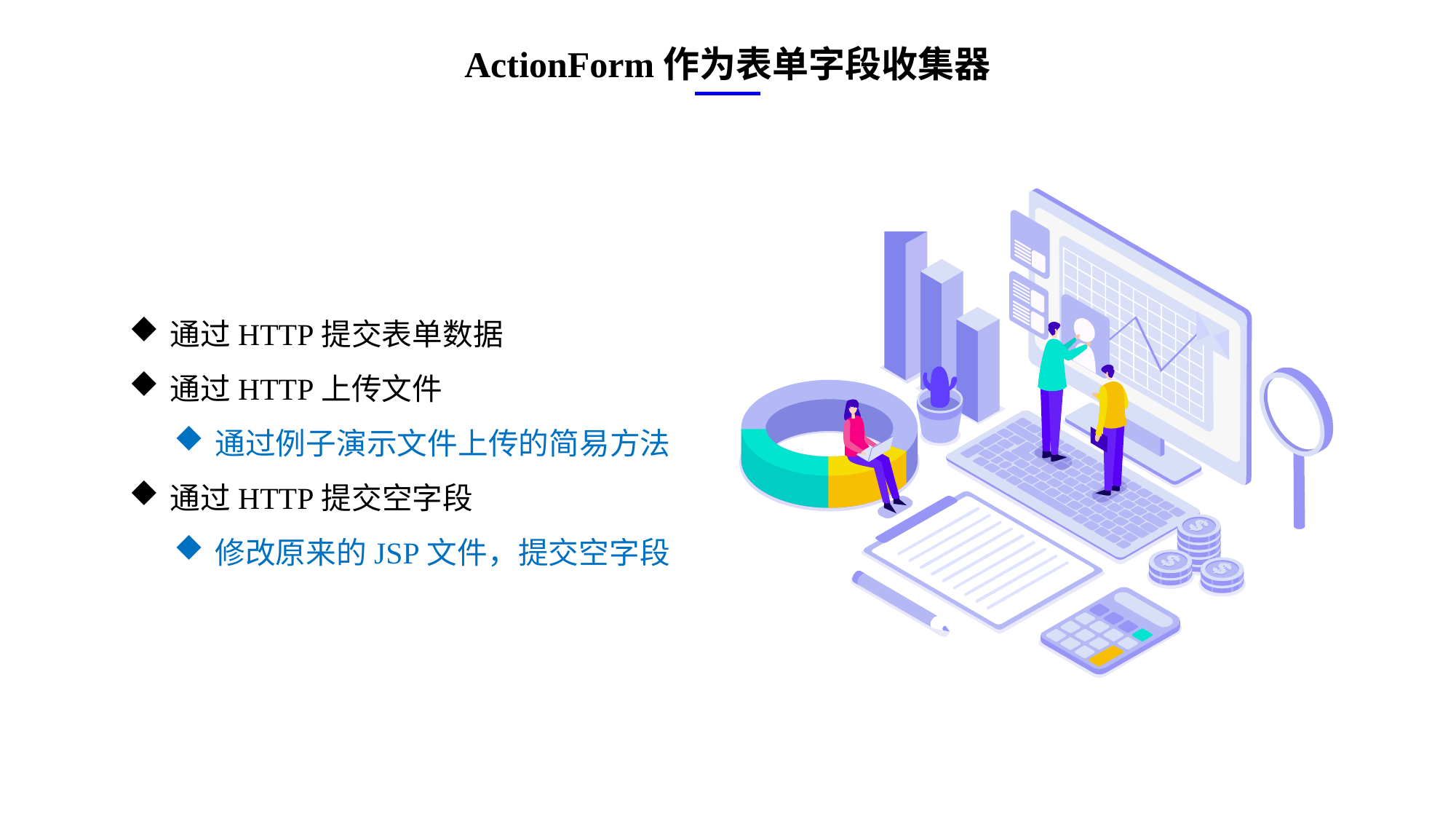

ActionForm作为表单字段收集器

e7d195523061f1c0ae0eb3eed39d2bcef4622b2499a05fe6567B54A876BEB457BD1EB8EBE9915191D1FA2E860D28D251AB291D9CBBDD28D4BD16020FD75D8281481517FC21E86E4C931520AFA1087E92E357E3DB373CA326F6F926B1A67F681E99E875FFD293B2C32B3919AE4D43F9436862A7DD54F9346DF3662D8AB7319030EF75D53FF682DE13
通过HTTP提交表单数据
通过HTTP上传文件
通过例子演示文件上传的简易方法
通过HTTP提交空字段
修改原来的JSP文件，提交空字段